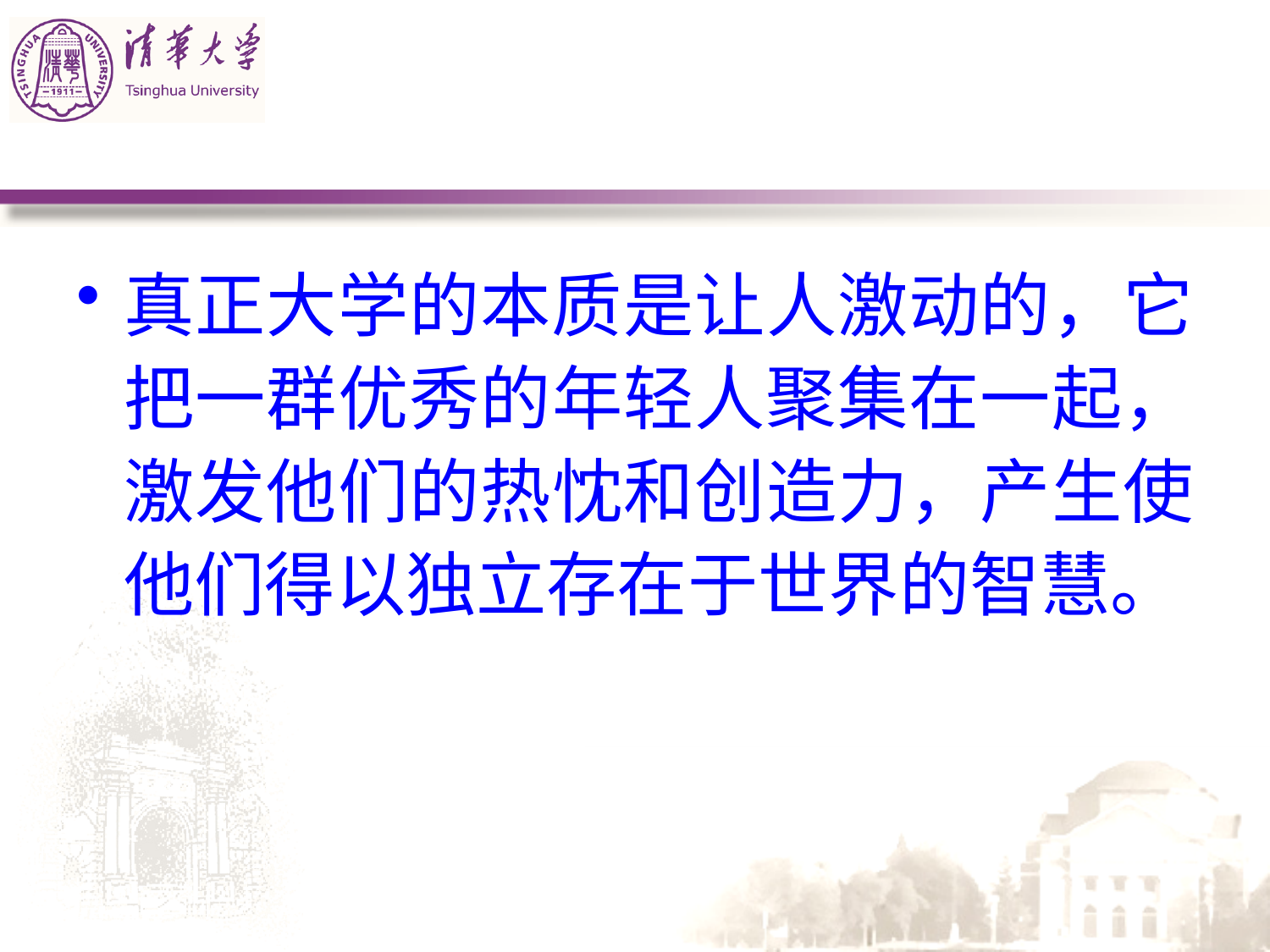

#
真正大学的本质是让人激动的，它把一群优秀的年轻人聚集在一起，激发他们的热忱和创造力，产生使他们得以独立存在于世界的智慧。